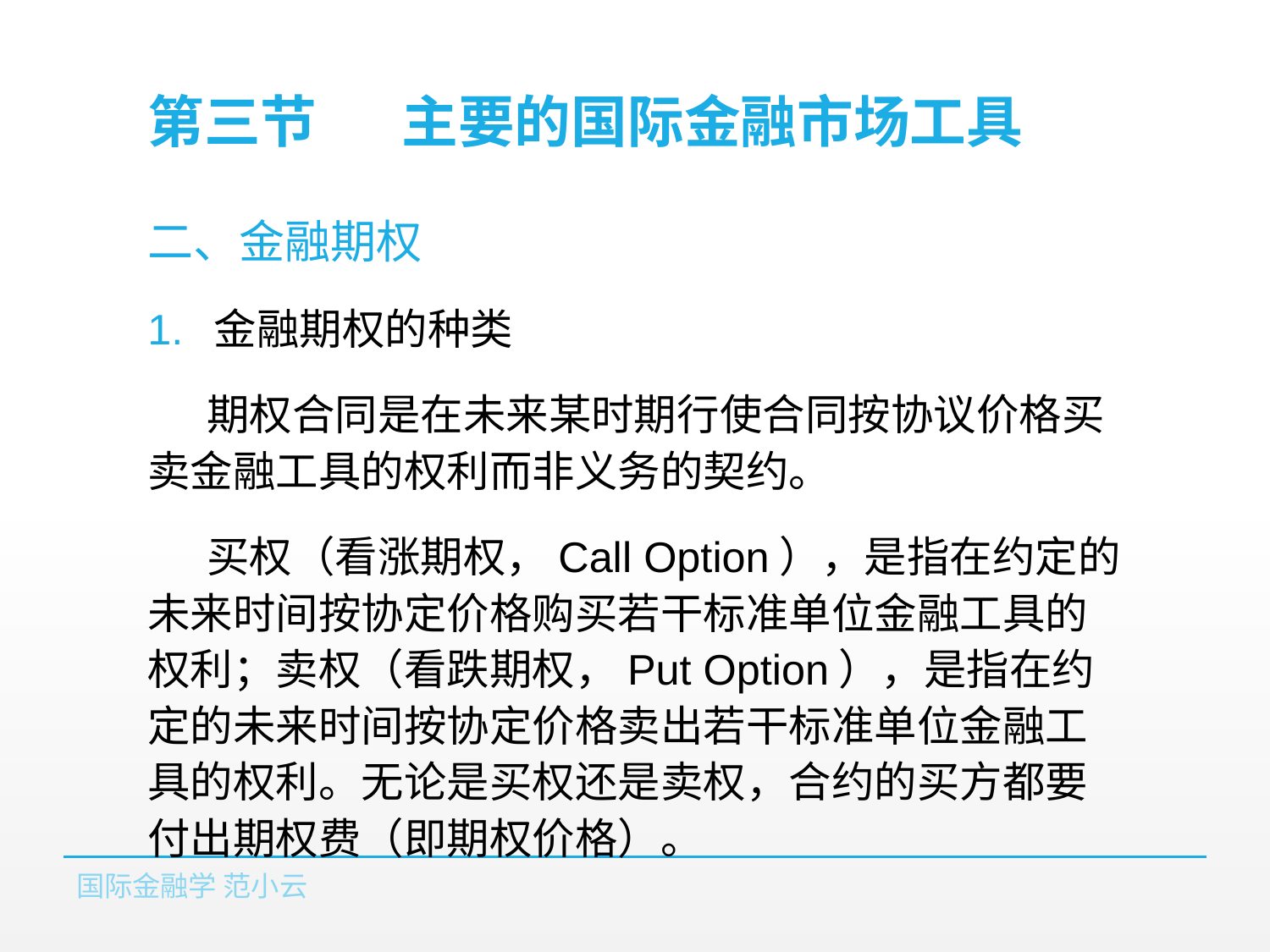

# 第三节	主要的国际金融市场工具
二、金融期权
金融期权的种类
期权合同是在未来某时期行使合同按协议价格买卖金融工具的权利而非义务的契约。
买权（看涨期权，Call Option），是指在约定的未来时间按协定价格购买若干标准单位金融工具的权利；卖权（看跌期权，Put Option），是指在约定的未来时间按协定价格卖出若干标准单位金融工具的权利。无论是买权还是卖权，合约的买方都要付出期权费（即期权价格）。
国际金融学 范小云